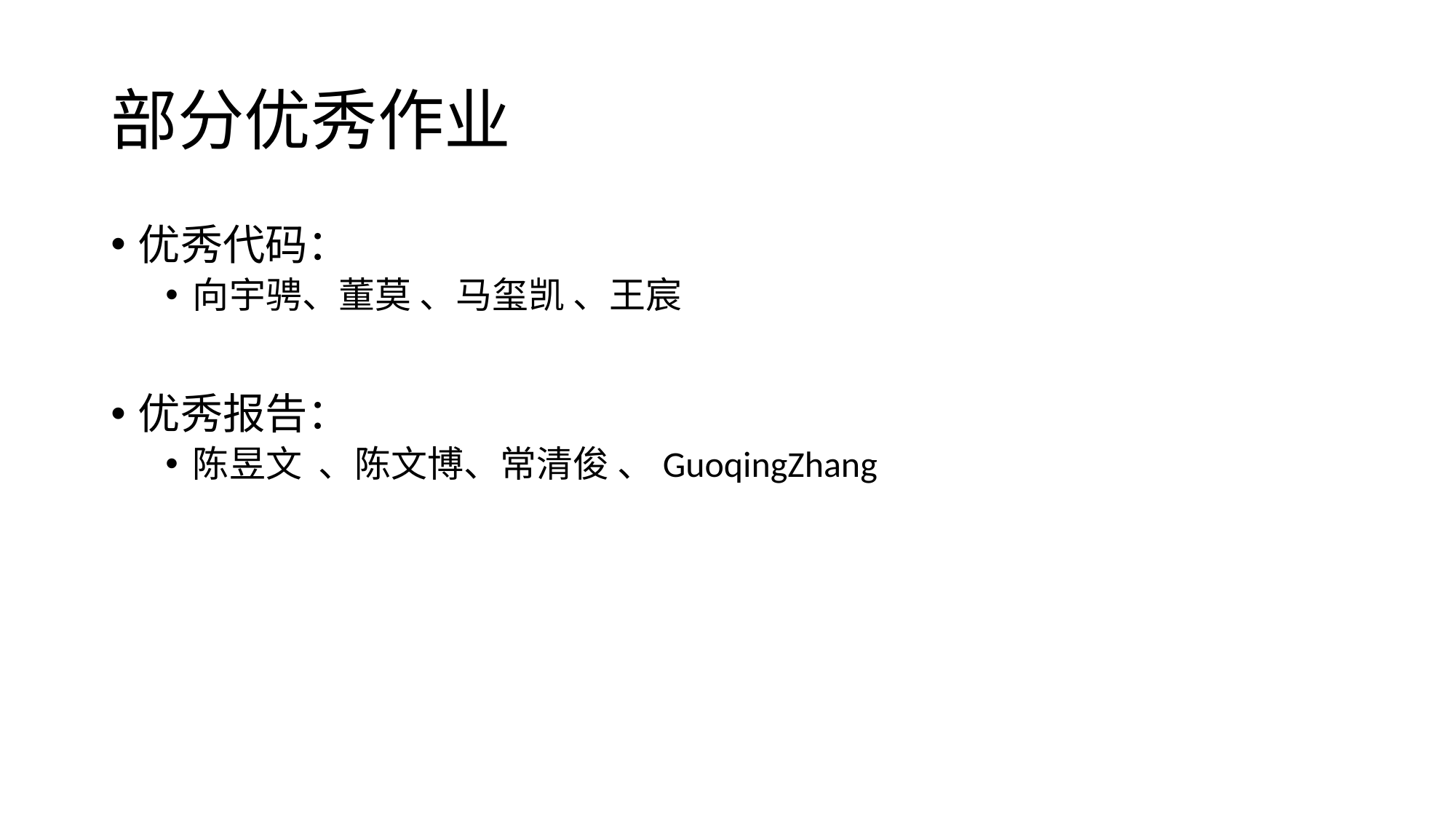

# 部分优秀作业
优秀代码：
向宇骋、董莫 、马玺凯 、王宸

优秀报告：
陈昱文  、陈文博、常清俊 、GuoqingZhang